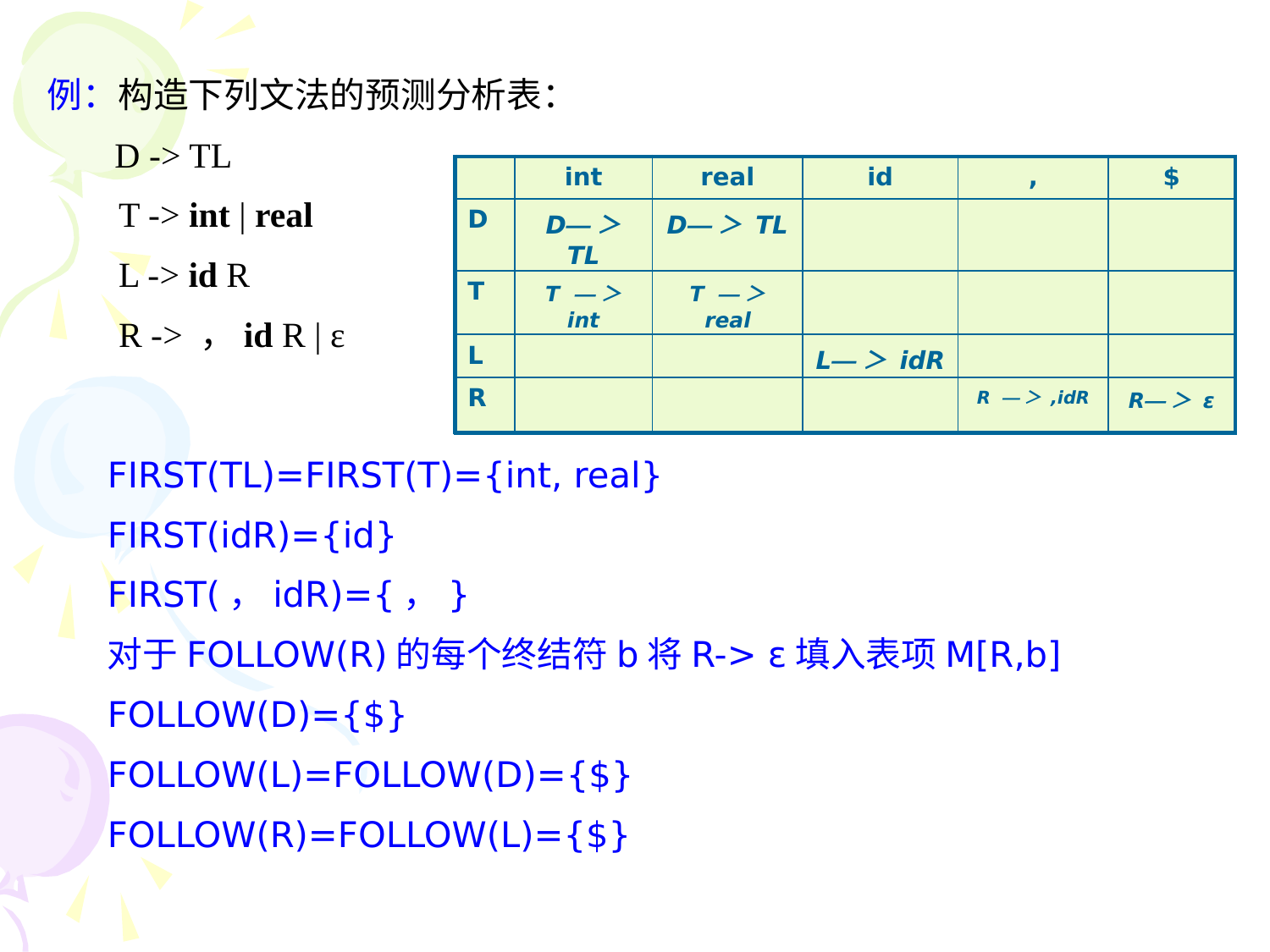

例：构造下列文法的预测分析表：
      D -> TL
        T -> int | real
        L -> id R
        R -> ，id R | ε
|  | int | real | id | , | $ |
| --- | --- | --- | --- | --- | --- |
| D | D—＞ TL | D—＞ TL |  |  |  |
| T | T —＞ int | T —＞ real |  |  |  |
| L |  |  | L—＞ idR |  |  |
| R |  |  |  | R —＞ ,idR | R—＞ ε |
FIRST(TL)=FIRST(T)={int, real}
FIRST(idR)={id}
FIRST(，idR)={，}
对于FOLLOW(R)的每个终结符b将R-> ε填入表项M[R,b]
FOLLOW(D)={$}
FOLLOW(L)=FOLLOW(D)={$}
FOLLOW(R)=FOLLOW(L)={$}
91